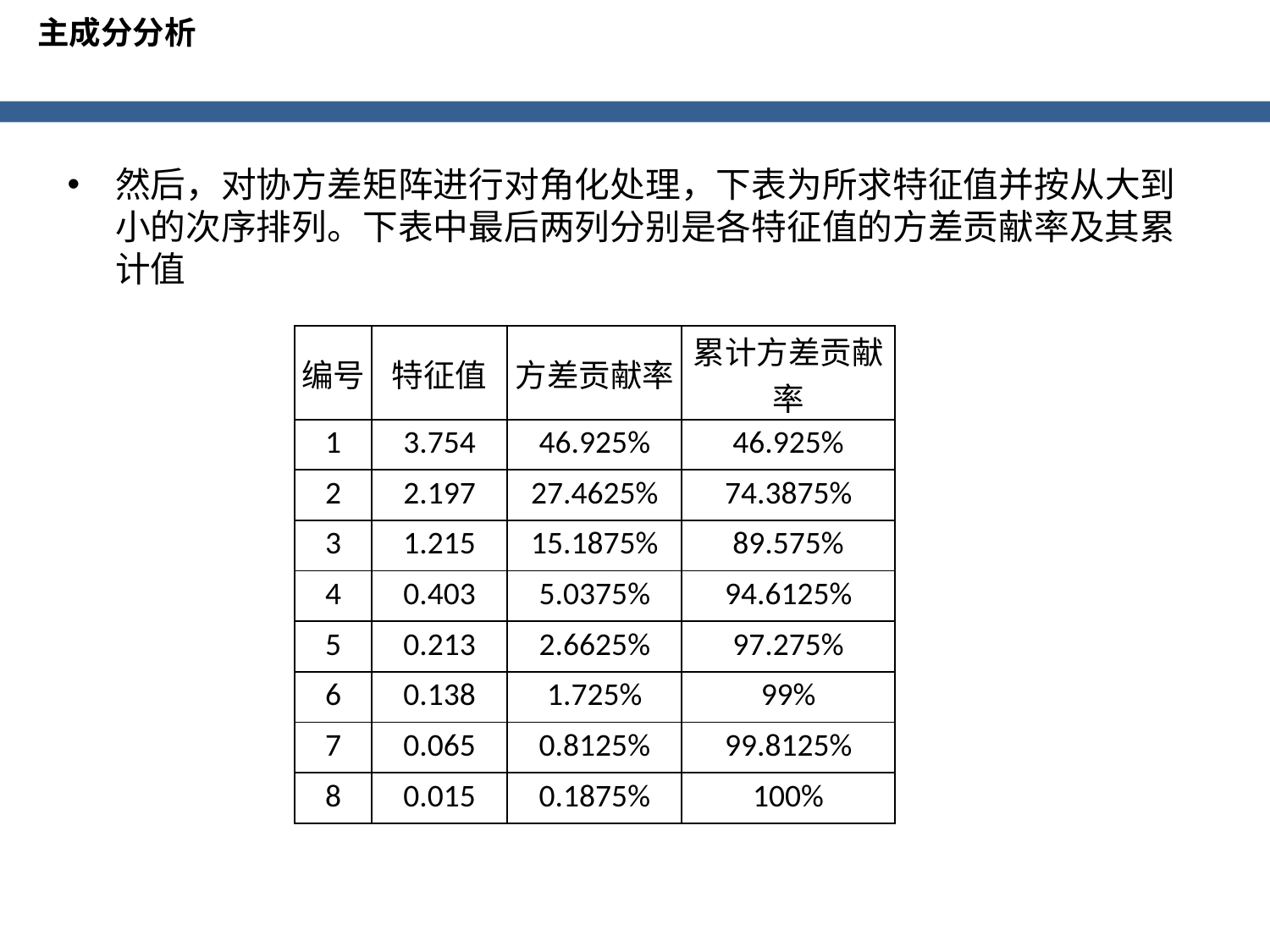

主成分分析
然后，对协方差矩阵进行对角化处理，下表为所求特征值并按从大到小的次序排列。下表中最后两列分别是各特征值的方差贡献率及其累计值

| 编号 | 特征值 | 方差贡献率 | 累计方差贡献率 |
| --- | --- | --- | --- |
| 1 | 3.754 | 46.925% | 46.925% |
| 2 | 2.197 | 27.4625% | 74.3875% |
| 3 | 1.215 | 15.1875% | 89.575% |
| 4 | 0.403 | 5.0375% | 94.6125% |
| 5 | 0.213 | 2.6625% | 97.275% |
| 6 | 0.138 | 1.725% | 99% |
| 7 | 0.065 | 0.8125% | 99.8125% |
| 8 | 0.015 | 0.1875% | 100% |